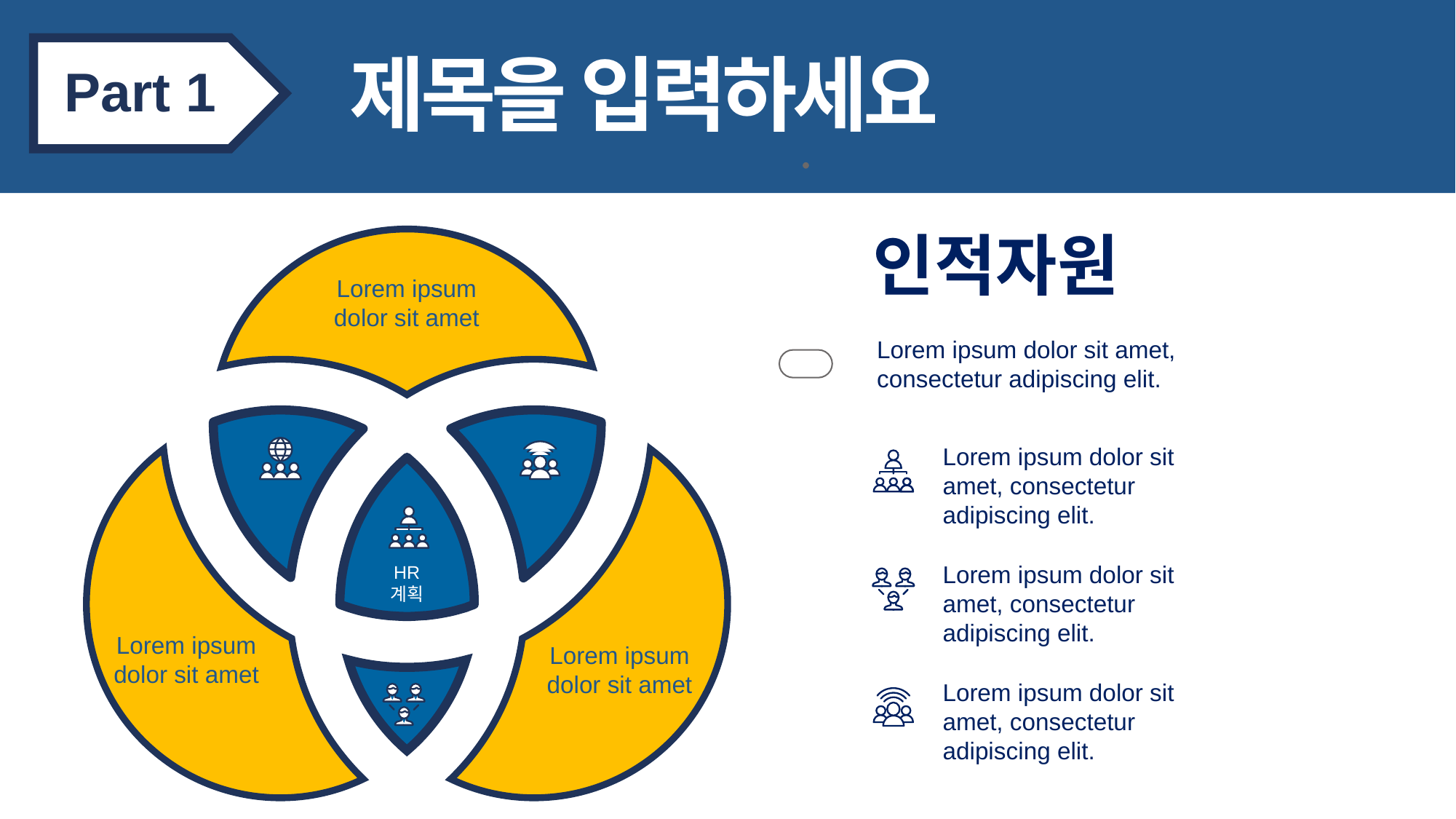

Part 1
제목을 입력하세요

인적자원
Lorem ipsum dolor sit amet
Lorem ipsum dolor sit amet, consectetur adipiscing elit.

Lorem ipsum dolor sit amet, consectetur adipiscing elit.

Lorem ipsum dolor sit amet, consectetur adipiscing elit.

HR
계획
Lorem ipsum dolor sit amet
Lorem ipsum dolor sit amet

Lorem ipsum dolor sit amet, consectetur adipiscing elit.